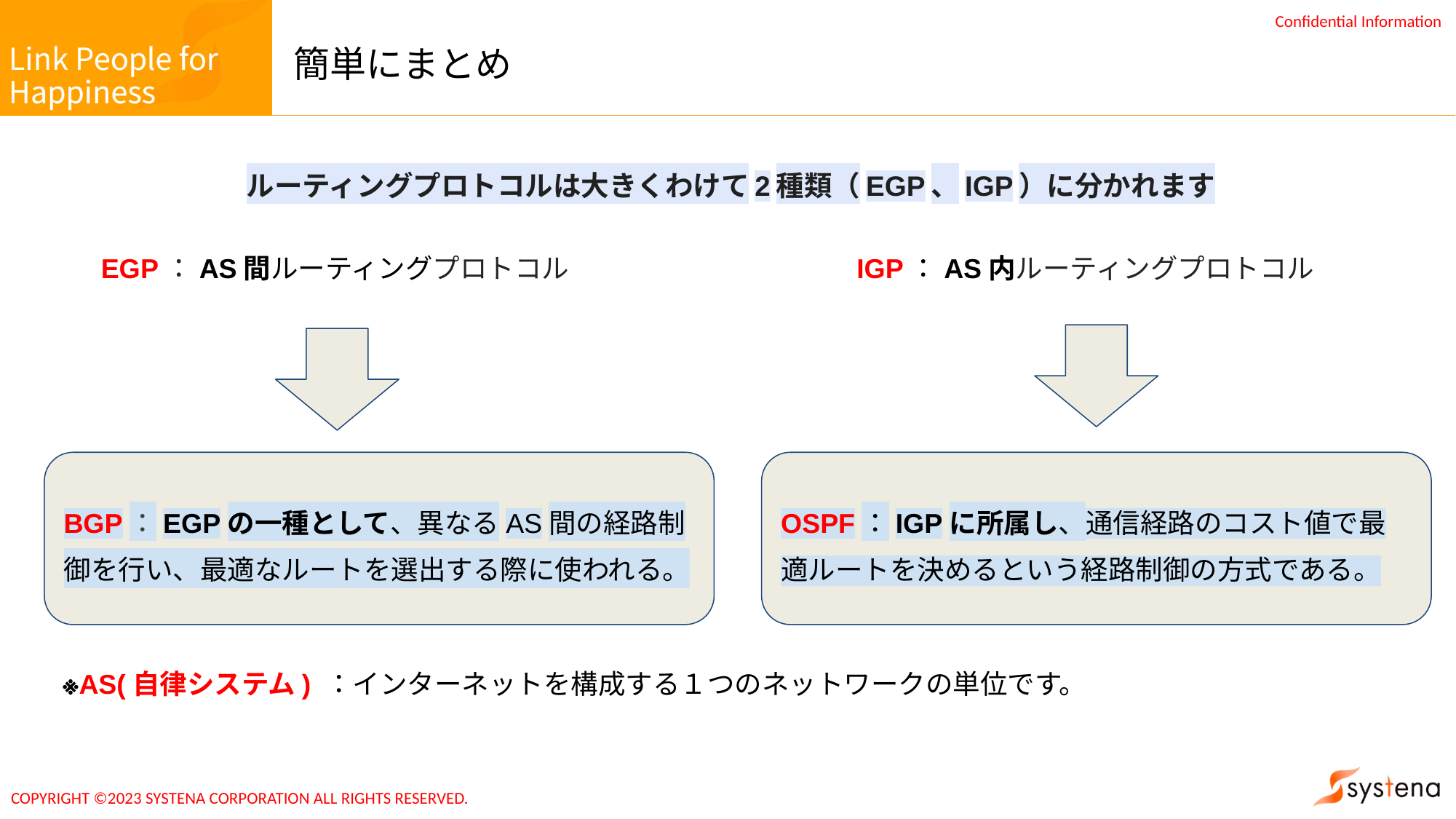

# 簡単にまとめ
ルーティングプロトコルは大きくわけて2種類（EGP、IGP）に分かれます
EGP：AS間ルーティングプロトコル
IGP：AS内ルーティングプロトコル

BGP：EGPの一種として、異なるAS間の経路制御を行い、最適なルートを選出する際に使われる。
OSPF：IGPに所属し、通信経路のコスト値で最適ルートを決めるという経路制御の方式である。
※AS(自律システム) ：インターネットを構成する１つのネットワークの単位です。